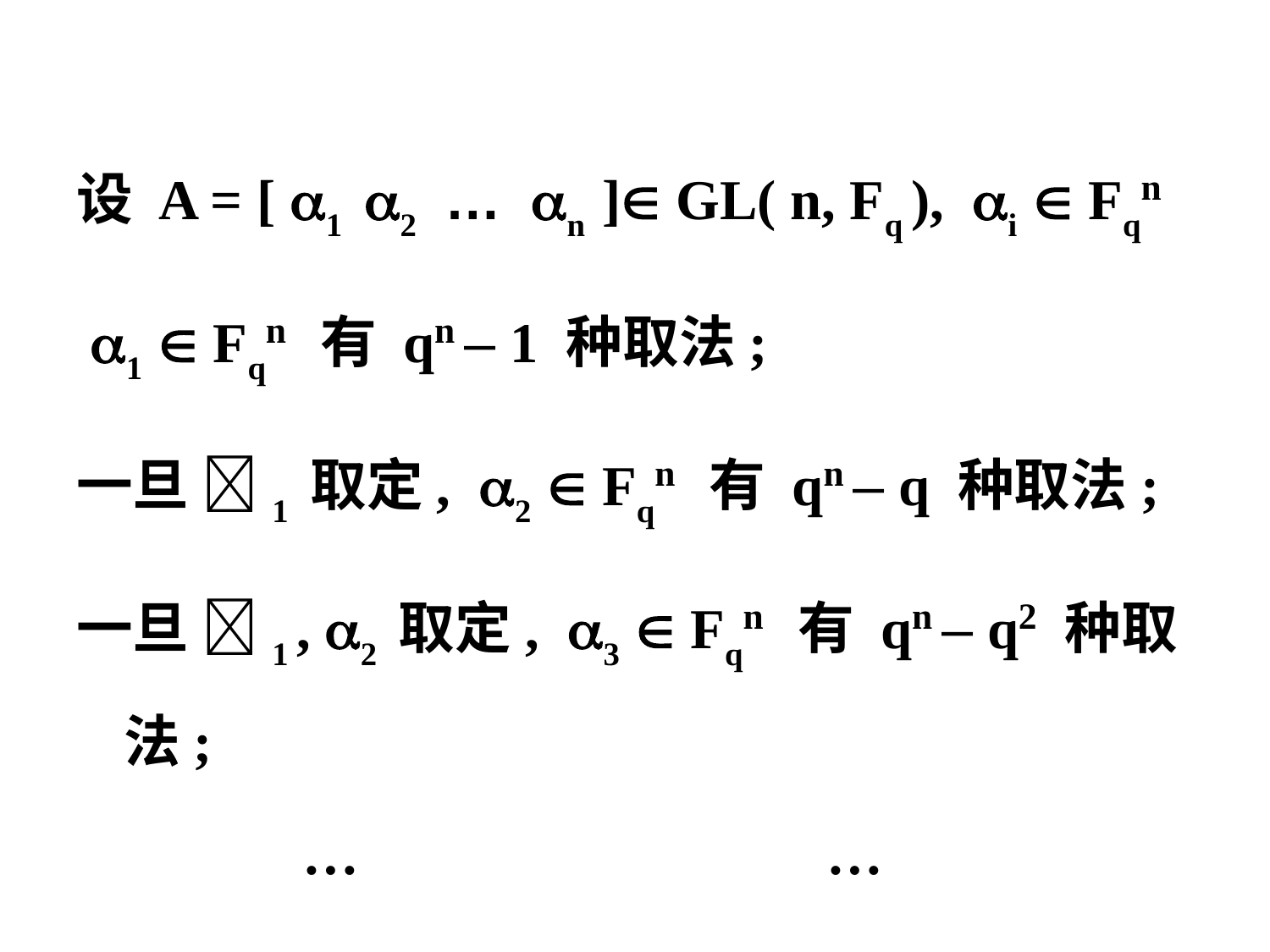

设 A = [ α1  α2  …  αn ]∈ GL( n, Fq ),  αi  ∈ Fqn
 α1  ∈ Fqn  有 qn – 1 种取法;
一旦 α1 取定,  α2  ∈ Fqn  有 qn – q 种取法;
一旦 α1 , α2 取定,  α3  ∈ Fqn  有 qn – q2 种取法;
                …                                 …